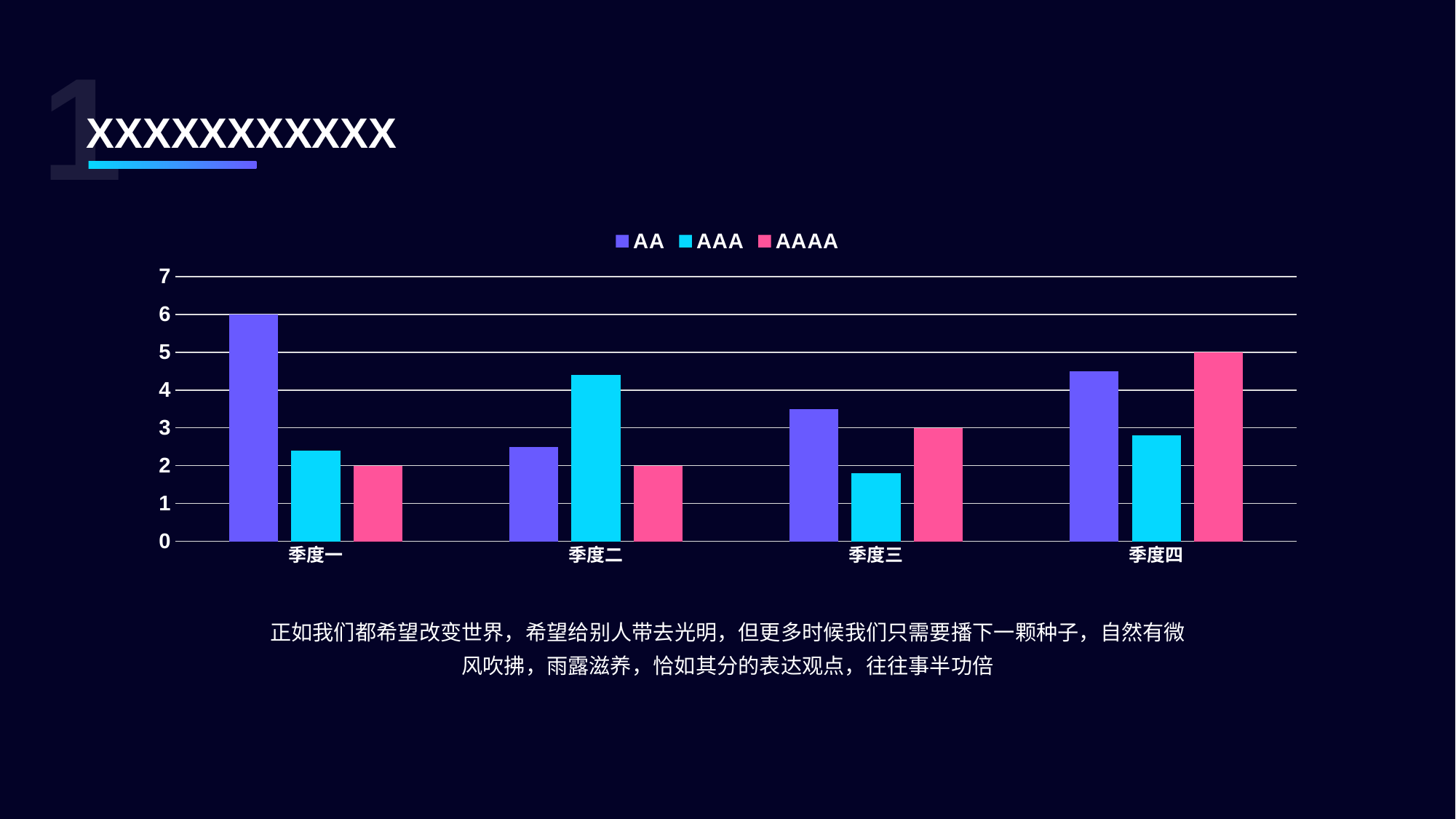

1
XXXXXXXXXXX

### Chart

| Category | AA | AAA | AAAA |
|---|---|---|---|
| 季度一 | 6.0 | 2.4 | 2.0 |
| 季度二 | 2.5 | 4.4 | 2.0 |
| 季度三 | 3.5 | 1.8 | 3.0 |
| 季度四 | 4.5 | 2.8 | 5.0 |
正如我们都希望改变世界，希望给别人带去光明，但更多时候我们只需要播下一颗种子，自然有微风吹拂，雨露滋养，恰如其分的表达观点，往往事半功倍